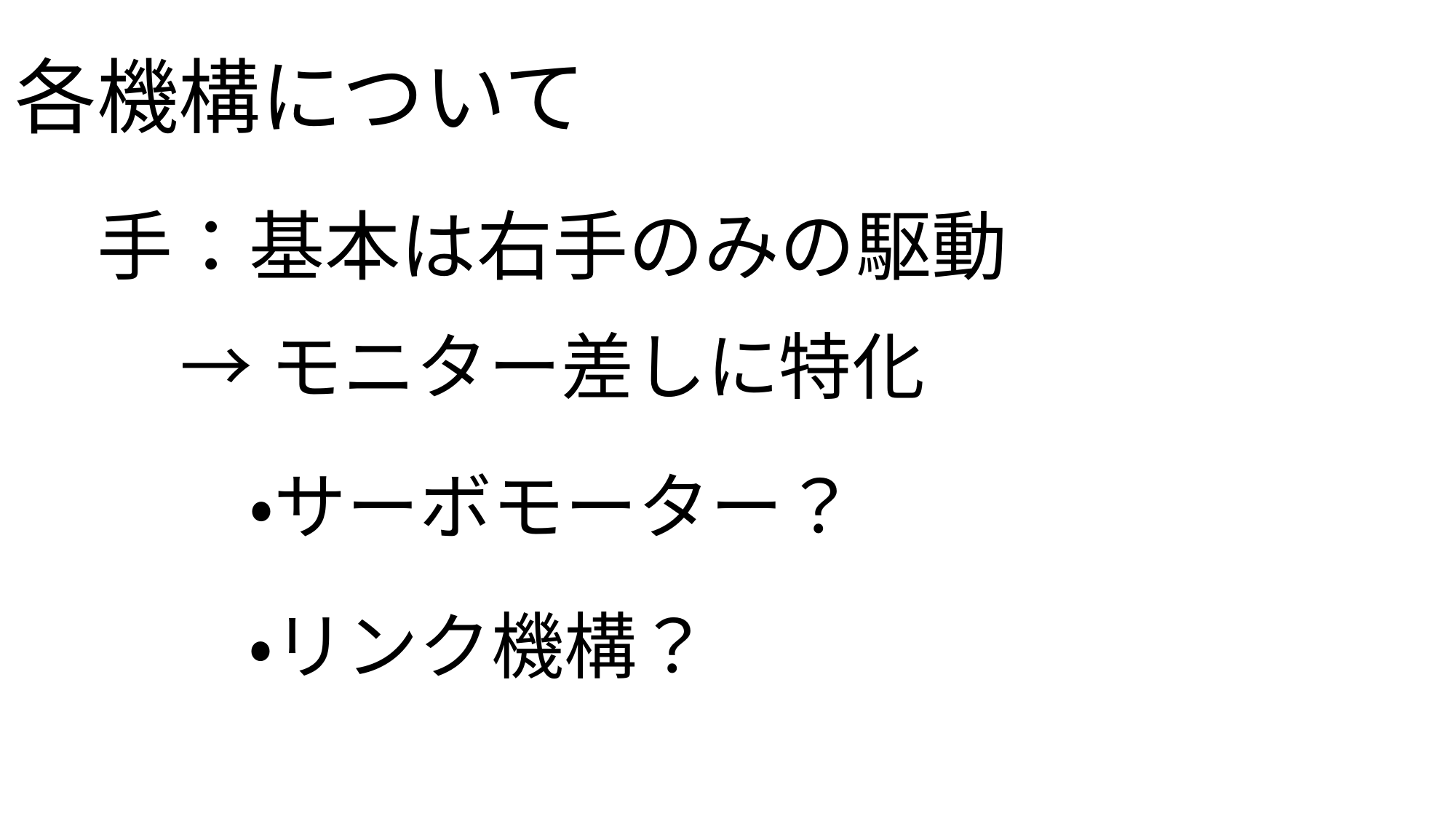

各機構について
手：基本は右手のみの駆動
→モニター差しに特化
・サーボモーター？
・リンク機構？